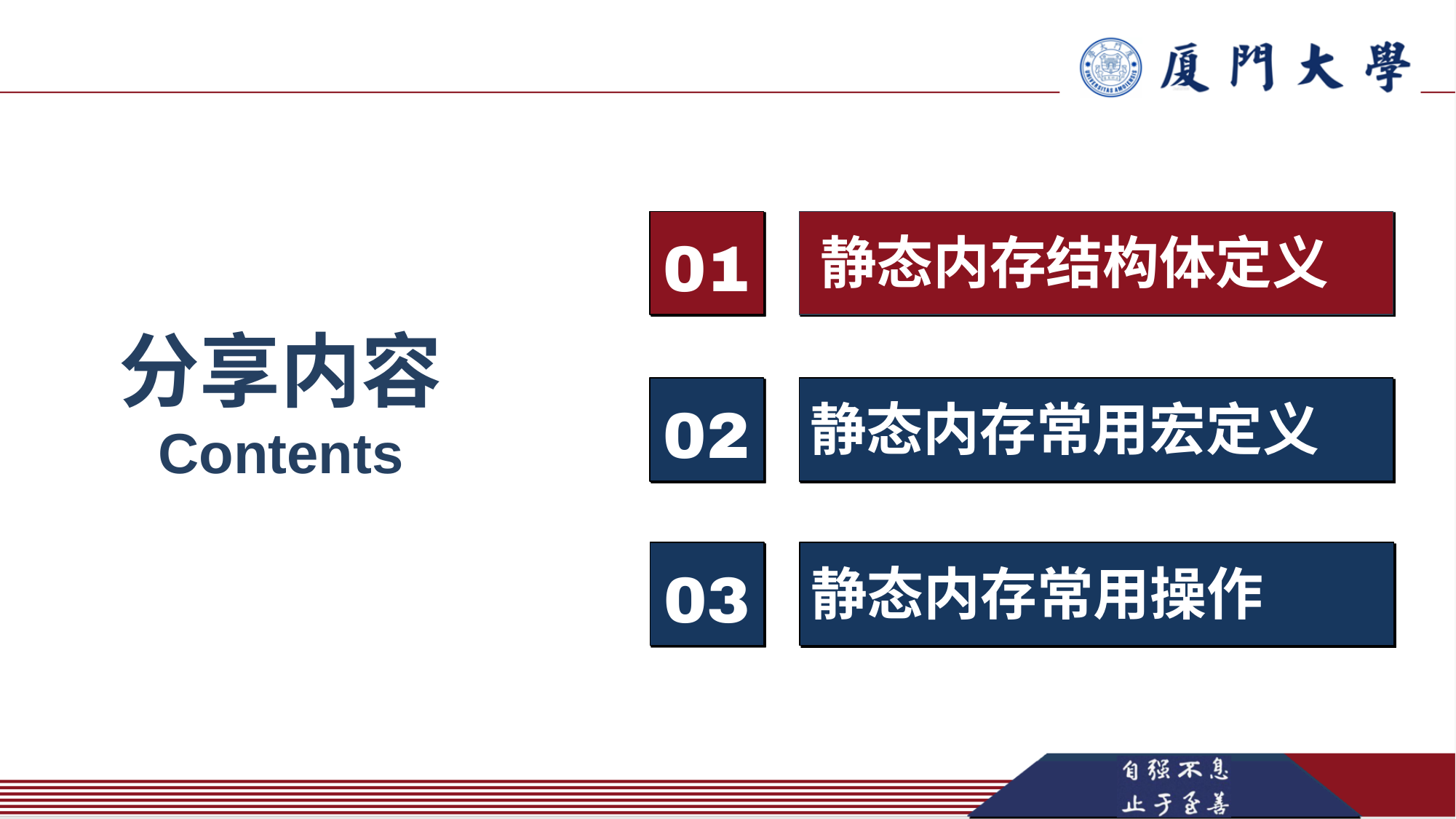

静态内存结构体定义
01
分享内容
Contents

静态内存常用宏定义
02

静态内存常用操作
03